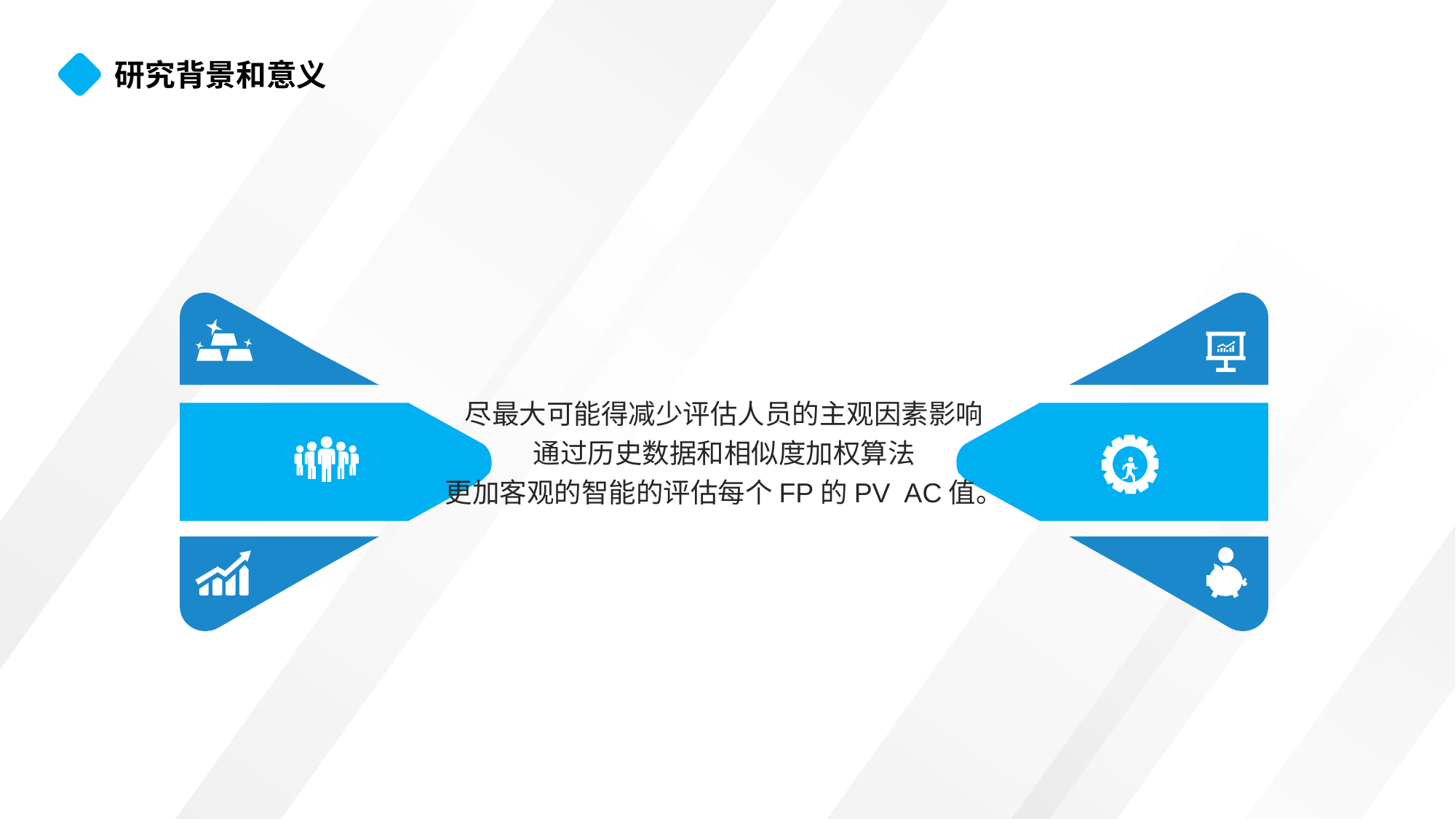

研究背景和意义

尽最大可能得减少评估人员的主观因素影响
通过历史数据和相似度加权算法
更加客观的智能的评估每个FP的PV  AC值。